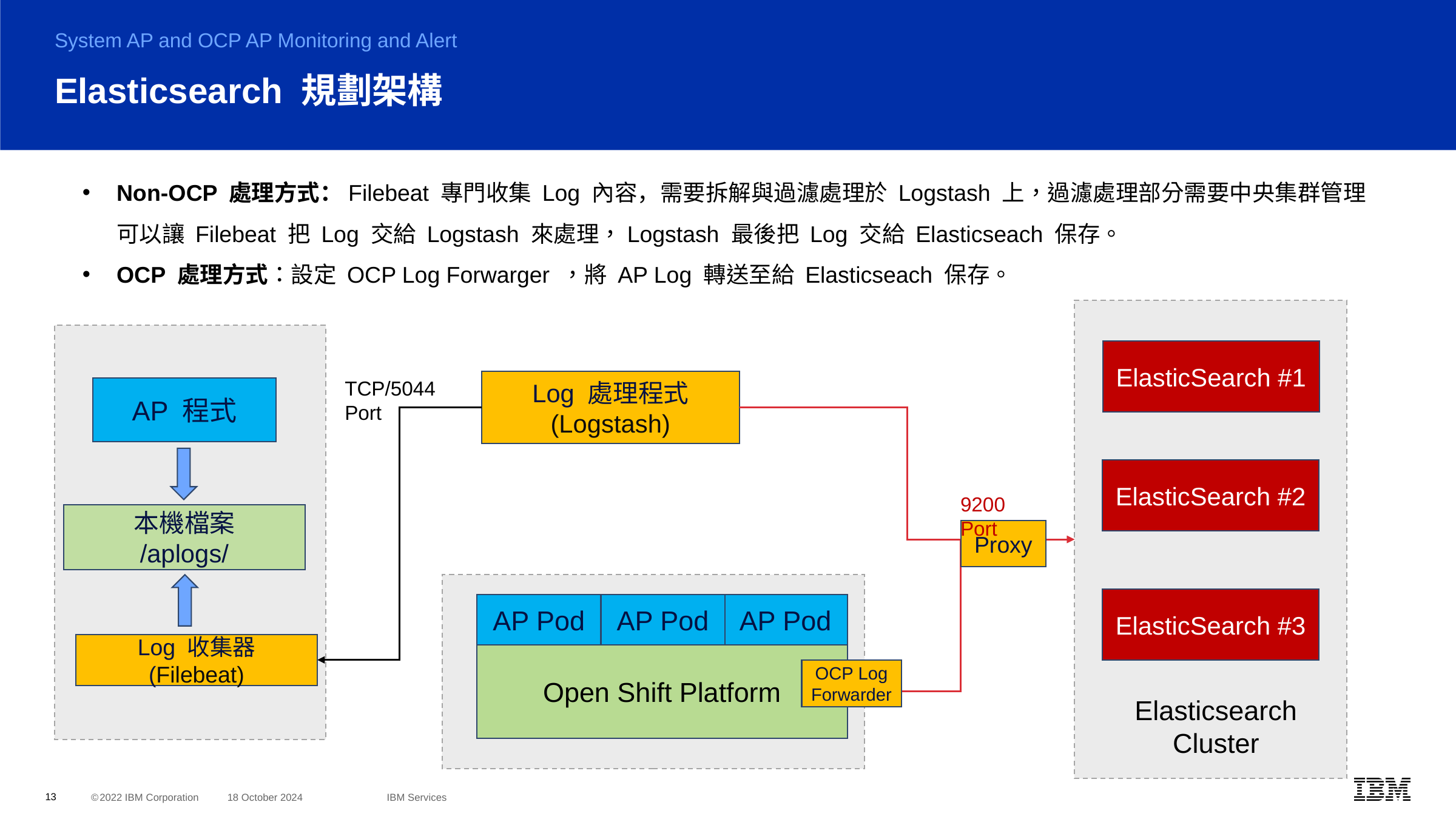

System AP and OCP AP Monitoring and Alert

# Elasticsearch 規劃架構
Non-OCP 處理方式：Filebeat 專門收集 Log 內容，需要拆解與過濾處理於 Logstash 上，過濾處理部分需要中央集群管理可以讓 Filebeat 把 Log 交給 Logstash 來處理，Logstash 最後把 Log 交給 Elasticseach 保存。
OCP 處理方式：設定 OCP Log Forwarger ，將 AP Log 轉送至給 Elasticseach 保存。

ElasticSearch #1
TCP/5044 Port
Log 處理程式
(Logstash)
AP 程式

ElasticSearch #2
9200 Port
本機檔案
/aplogs/
Proxy

ElasticSearch #3
AP Pod
AP Pod
AP Pod
Log 收集器 (Filebeat)
Open Shift Platform
OCP Log Forwarder
Elasticsearch
Cluster